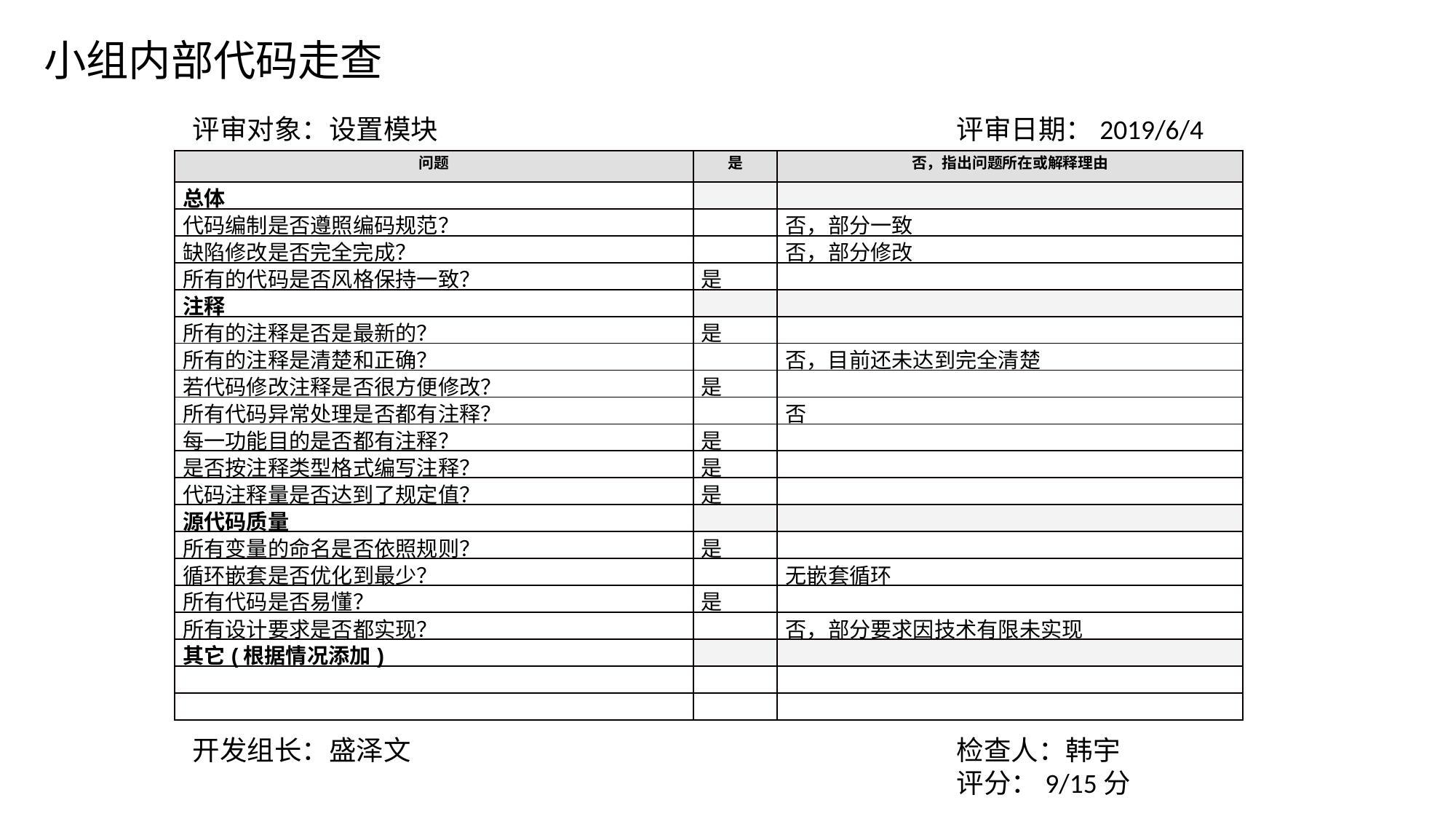

小组内部代码走查
评审对象：设置模块					评审日期：2019/6/4
| 问题 | 是 | 否，指出问题所在或解释理由 |
| --- | --- | --- |
| 总体 |  |  |
| 代码编制是否遵照编码规范？ |  | 否，部分一致 |
| 缺陷修改是否完全完成？ |  | 否，部分修改 |
| 所有的代码是否风格保持一致？ | 是 |  |
| 注释 |  |  |
| 所有的注释是否是最新的？ | 是 |  |
| 所有的注释是清楚和正确？ |  | 否，目前还未达到完全清楚 |
| 若代码修改注释是否很方便修改？ | 是 |  |
| 所有代码异常处理是否都有注释？ |  | 否 |
| 每一功能目的是否都有注释？ | 是 |  |
| 是否按注释类型格式编写注释？ | 是 |  |
| 代码注释量是否达到了规定值？ | 是 |  |
| 源代码质量 |  |  |
| 所有变量的命名是否依照规则？ | 是 |  |
| 循环嵌套是否优化到最少？ |  | 无嵌套循环 |
| 所有代码是否易懂？ | 是 |  |
| 所有设计要求是否都实现？ |  | 否，部分要求因技术有限未实现 |
| 其它(根据情况添加) |  |  |
|  |  |  |
|  |  |  |
开发组长：盛泽文		                                     	检查人：韩宇
						  	评分：9/15分